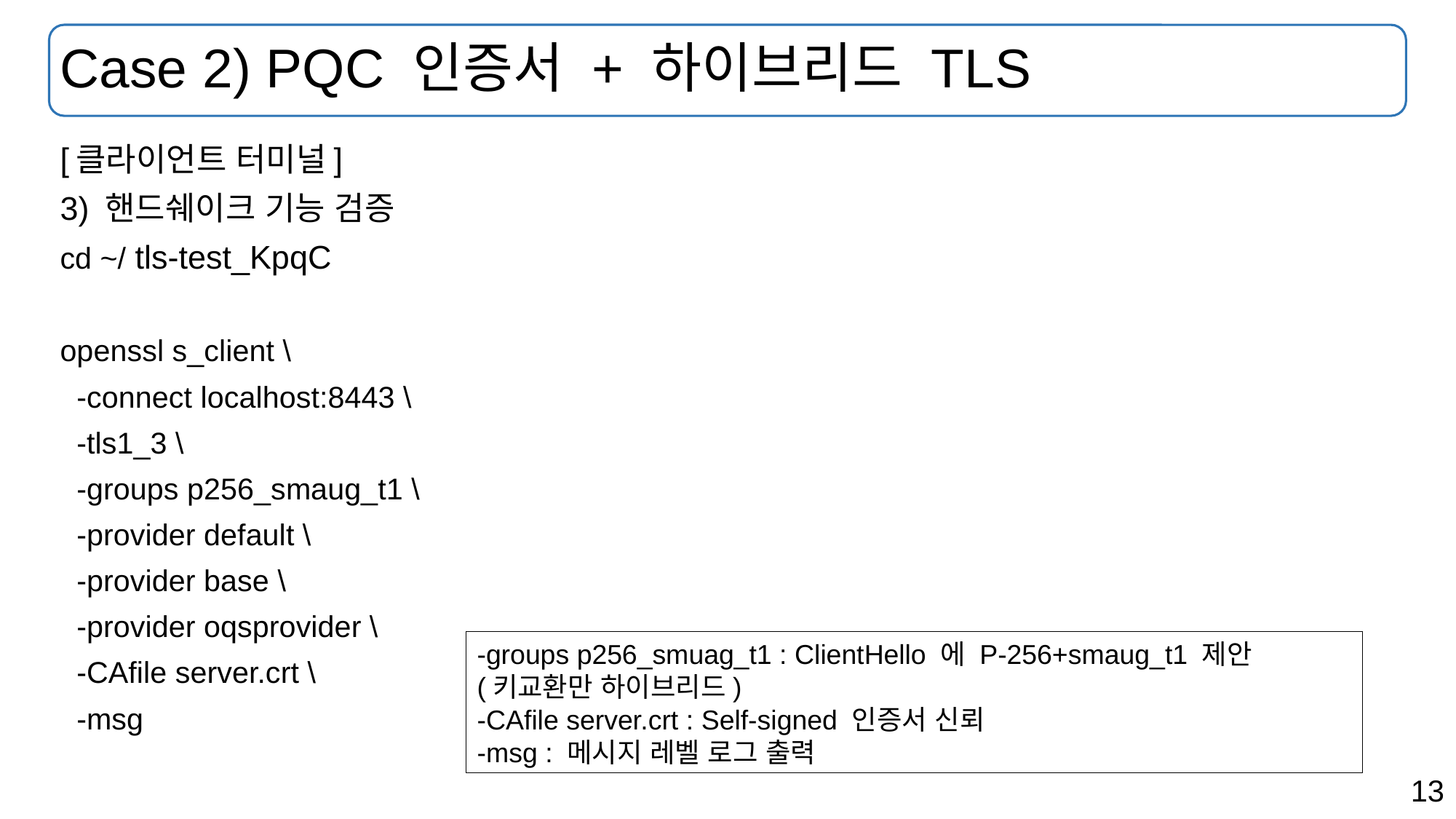

# Case 2) PQC 인증서 + 하이브리드 TLS
[클라이언트 터미널]
3) 핸드쉐이크 기능 검증
cd ~/ tls-test_KpqC

openssl s_client \
  -connect localhost:8443 \
  -tls1_3 \
  -groups p256_smaug_t1 \
  -provider default \
  -provider base \
  -provider oqsprovider \
  -CAfile server.crt \
  -msg
-groups p256_smuag_t1 : ClientHello 에 P-256+smaug_t1 제안
(키교환만 하이브리드)
-CAfile server.crt : Self-signed 인증서 신뢰
-msg : 메시지 레벨 로그 출력